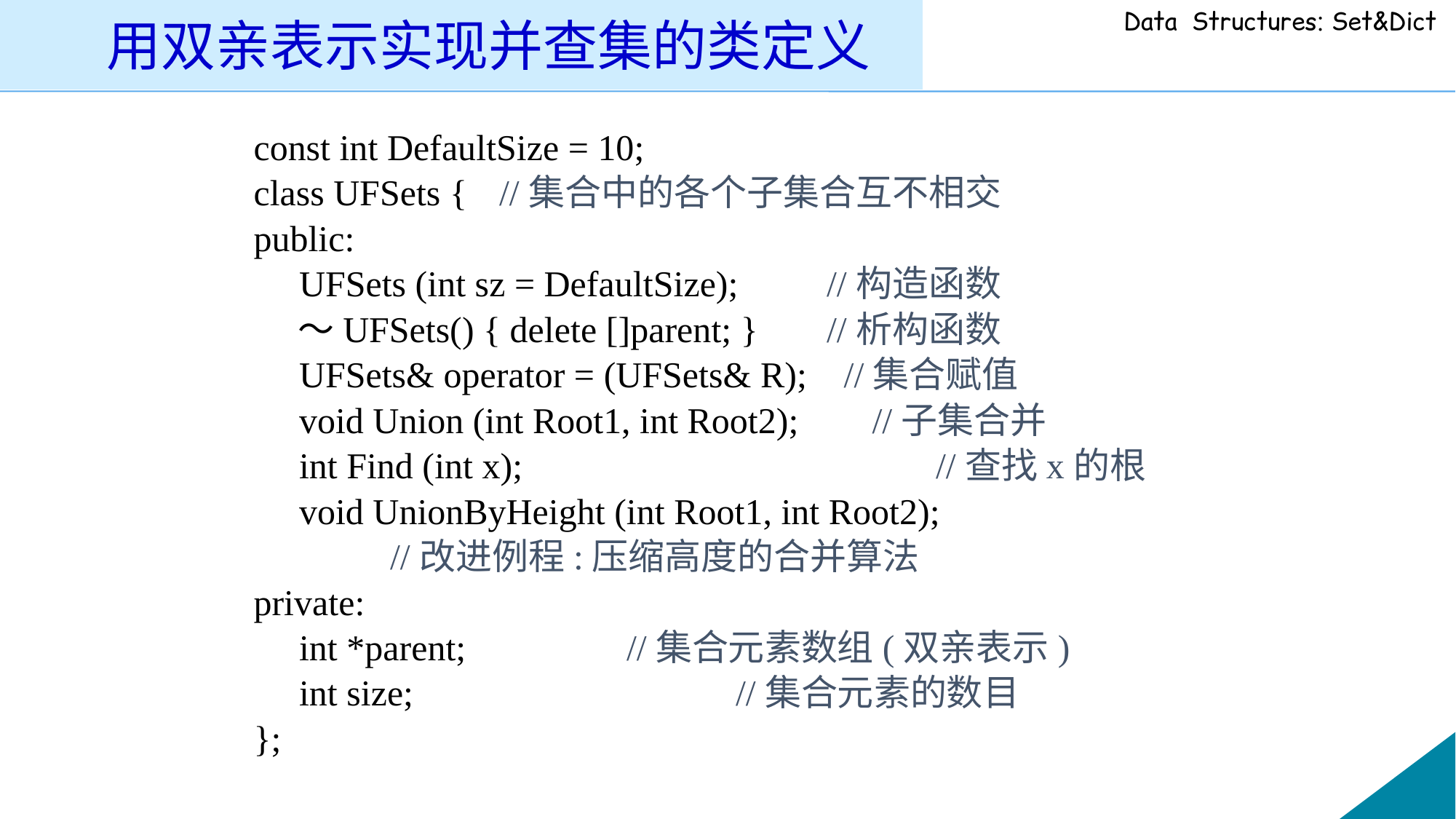

# 用双亲表示实现并查集的类定义
const int DefaultSize = 10;
class UFSets {	//集合中的各个子集合互不相交
public:
     UFSets (int sz = DefaultSize);	//构造函数
	 ～UFSets() { delete []parent; }	//析构函数
     UFSets& operator = (UFSets& R);    //集合赋值
     void Union (int Root1, int Root2);	     //子集合并
     int Find (int x);				//查找x的根
     void UnionByHeight (int Root1, int Root2);
		//改进例程:压缩高度的合并算法
private:
     int *parent;		  //集合元素数组(双亲表示)
     int size;			  //集合元素的数目
};